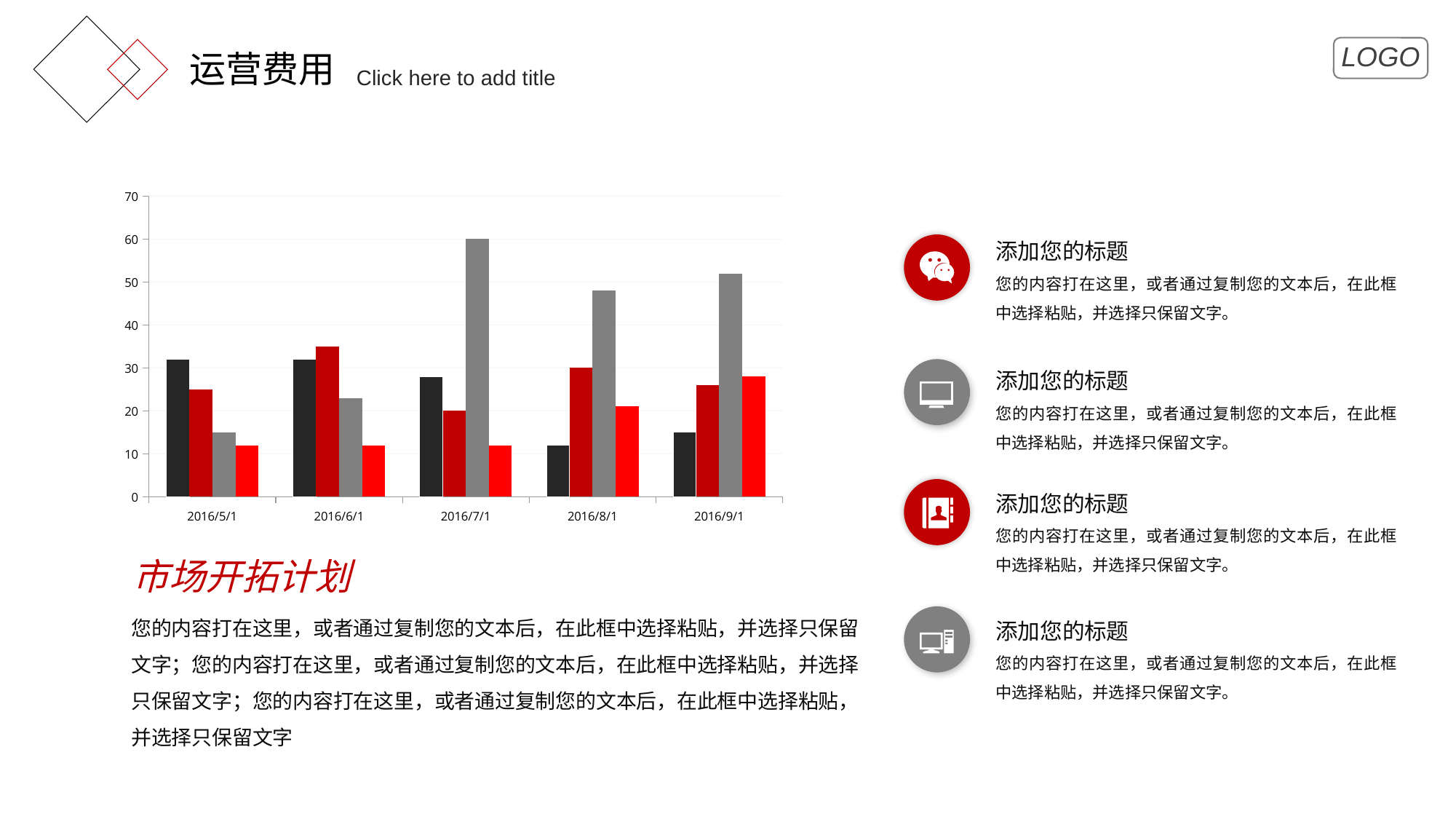

运营费用
Click here to add title

### Chart

| Category | Series 1 | Series 2 | Series 3 | Series 4 |
|---|---|---|---|---|
| 42491 | 32.0 | 25.0 | 15.0 | 12.0 |
| 42522 | 32.0 | 35.0 | 23.0 | 12.0 |
| 42552 | 28.0 | 20.0 | 60.0 | 12.0 |
| 42583 | 12.0 | 30.0 | 48.0 | 21.0 |
| 42614 | 15.0 | 26.0 | 52.0 | 28.0 |
添加您的标题
您的内容打在这里，或者通过复制您的文本后，在此框中选择粘贴，并选择只保留文字。

添加您的标题
您的内容打在这里，或者通过复制您的文本后，在此框中选择粘贴，并选择只保留文字。

添加您的标题
您的内容打在这里，或者通过复制您的文本后，在此框中选择粘贴，并选择只保留文字。
市场开拓计划
您的内容打在这里，或者通过复制您的文本后，在此框中选择粘贴，并选择只保留文字；您的内容打在这里，或者通过复制您的文本后，在此框中选择粘贴，并选择只保留文字；您的内容打在这里，或者通过复制您的文本后，在此框中选择粘贴，并选择只保留文字

添加您的标题
您的内容打在这里，或者通过复制您的文本后，在此框中选择粘贴，并选择只保留文字。